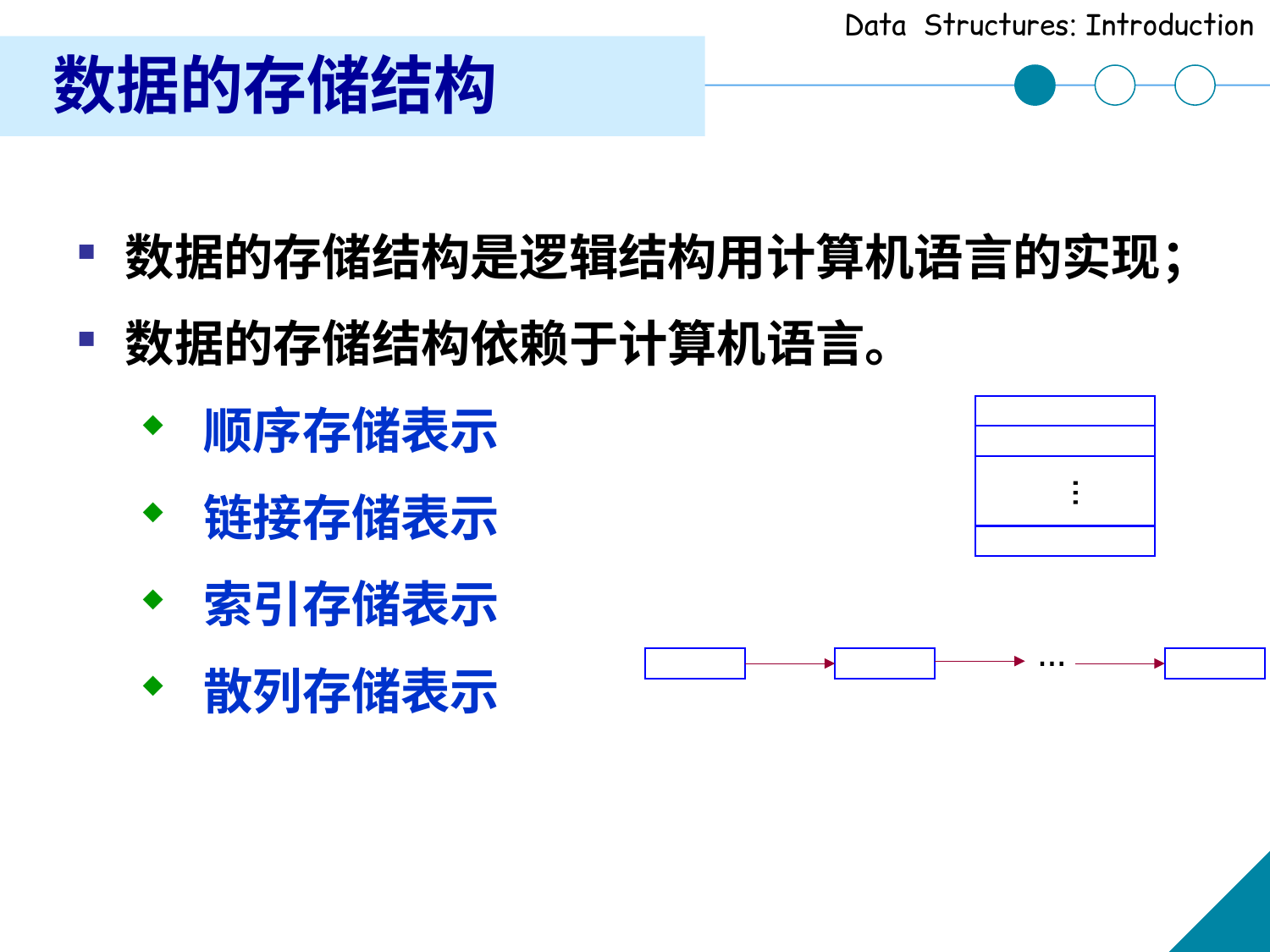

数据的存储结构

数据的存储结构是逻辑结构用计算机语言的实现；
数据的存储结构依赖于计算机语言。
 顺序存储表示
 链接存储表示
 索引存储表示
 散列存储表示

…

…